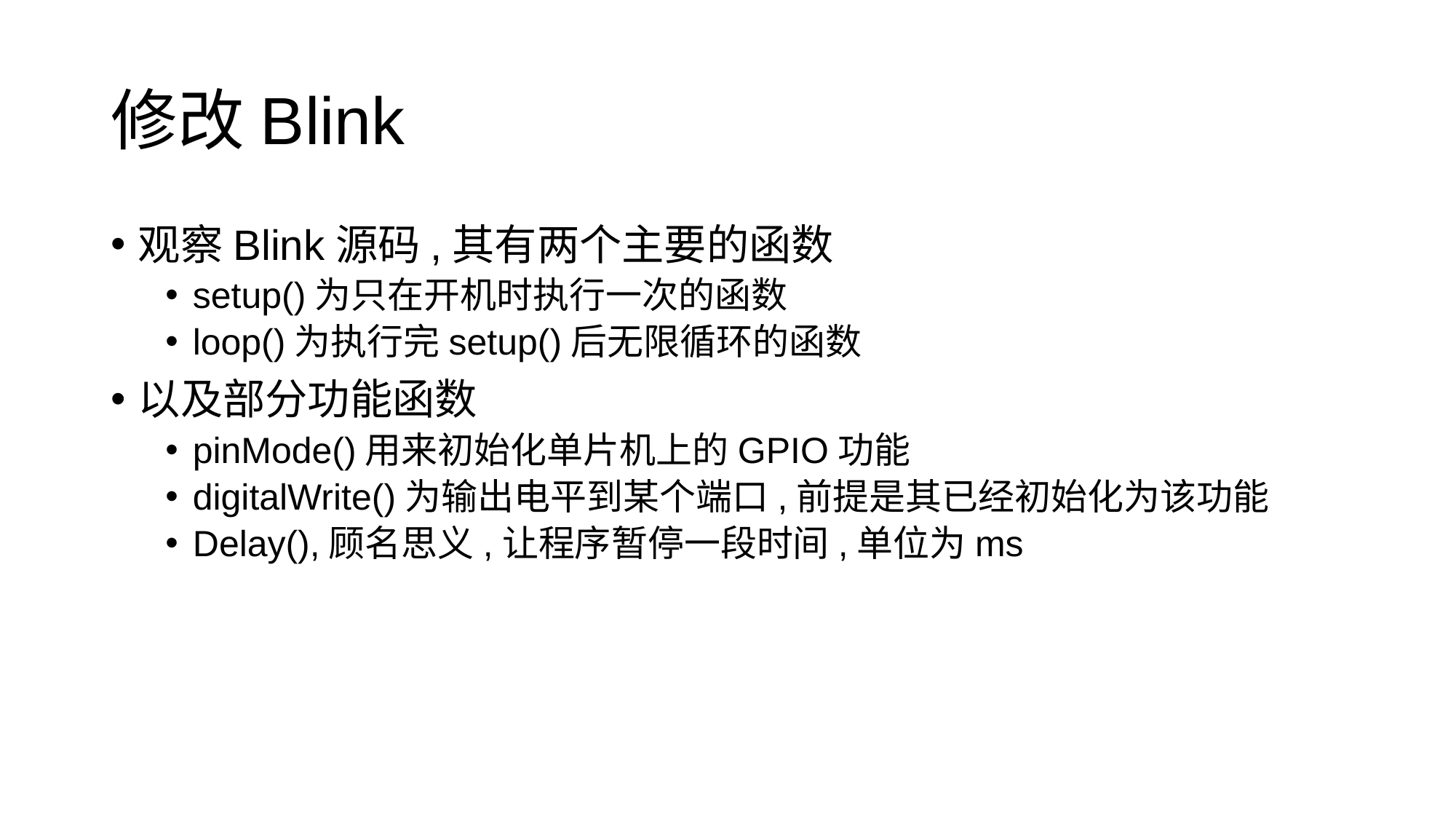

# 修改Blink
观察Blink源码,其有两个主要的函数
setup()为只在开机时执行一次的函数
loop()为执行完setup()后无限循环的函数
以及部分功能函数
pinMode()用来初始化单片机上的GPIO功能
digitalWrite()为输出电平到某个端口,前提是其已经初始化为该功能
Delay(),顾名思义,让程序暂停一段时间,单位为ms